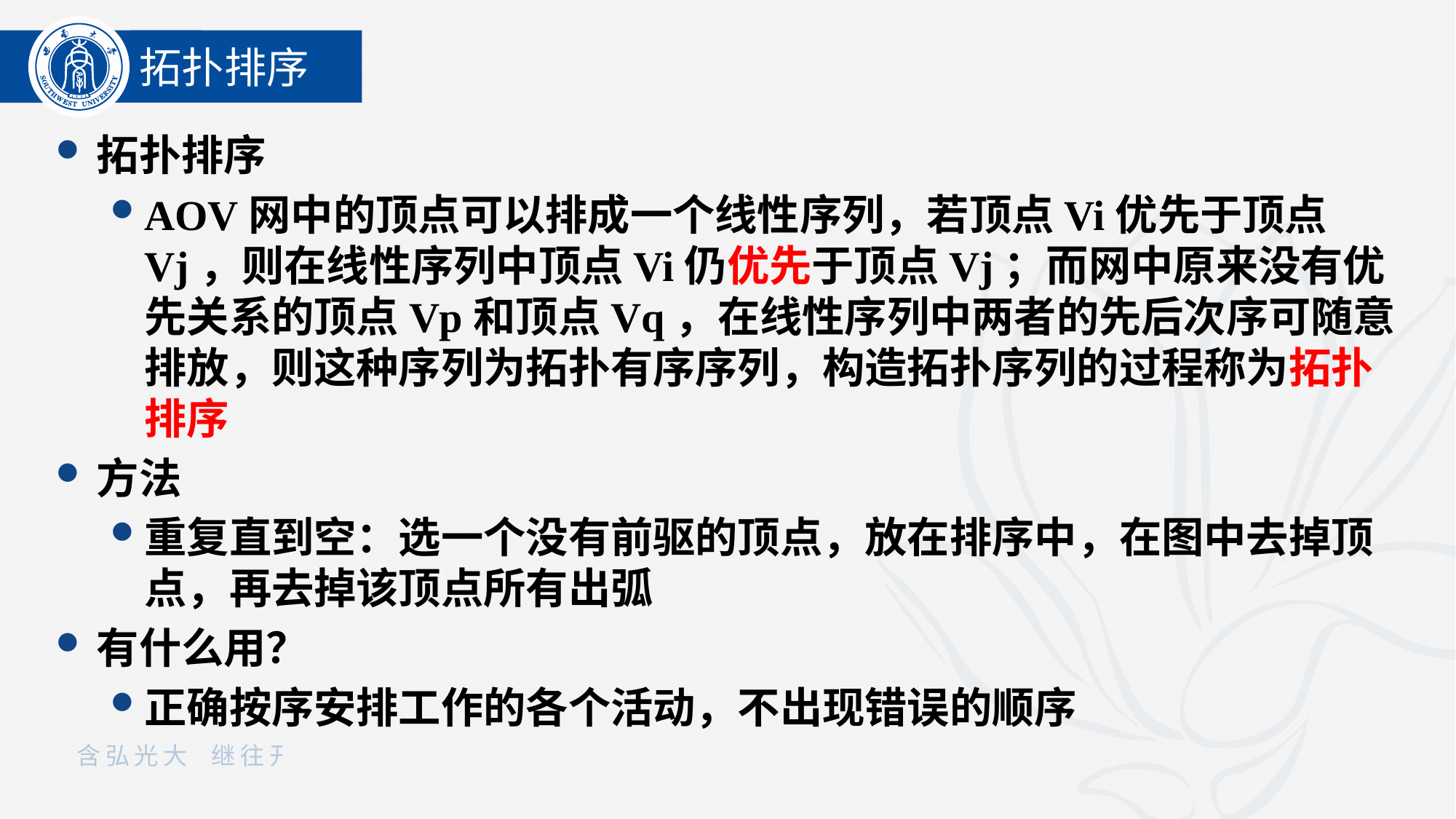

拓扑排序
拓扑排序
AOV网中的顶点可以排成一个线性序列，若顶点Vi优先于顶点Vj，则在线性序列中顶点Vi仍优先于顶点Vj；而网中原来没有优先关系的顶点Vp和顶点Vq，在线性序列中两者的先后次序可随意排放，则这种序列为拓扑有序序列，构造拓扑序列的过程称为拓扑排序
方法
重复直到空：选一个没有前驱的顶点，放在排序中，在图中去掉顶点，再去掉该顶点所有出弧
有什么用？
正确按序安排工作的各个活动，不出现错误的顺序